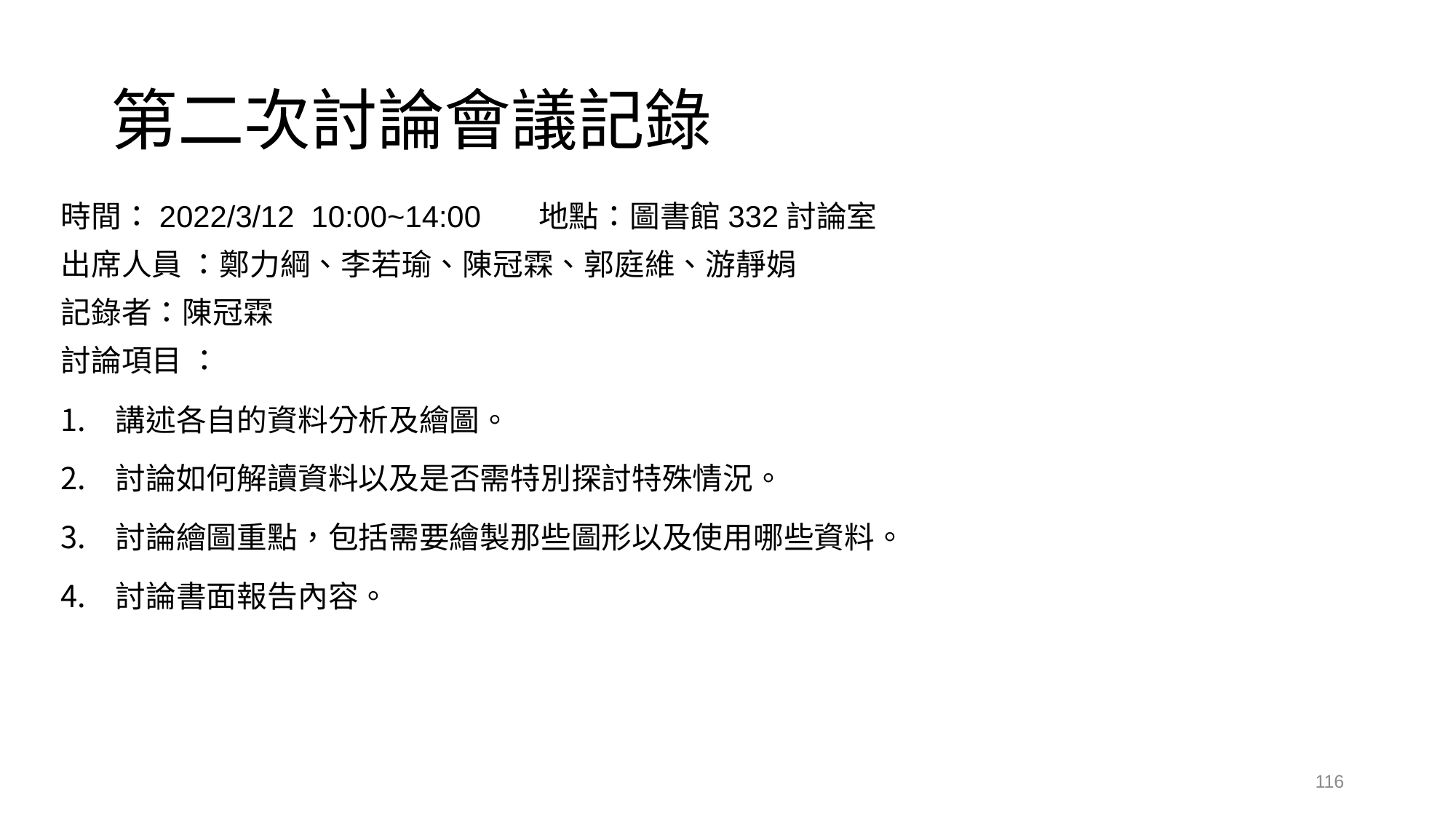

# 第二次討論會議記錄
時間：2022/3/12  10:00~14:00      地點：圖書館332討論室
出席人員 ：鄭力綱、李若瑜、陳冠霖、郭庭維、游靜娟
記錄者：陳冠霖
討論項目 ：
講述各自的資料分析及繪圖。
討論如何解讀資料以及是否需特別探討特殊情況。
討論繪圖重點，包括需要繪製那些圖形以及使用哪些資料。
討論書面報告內容。
116